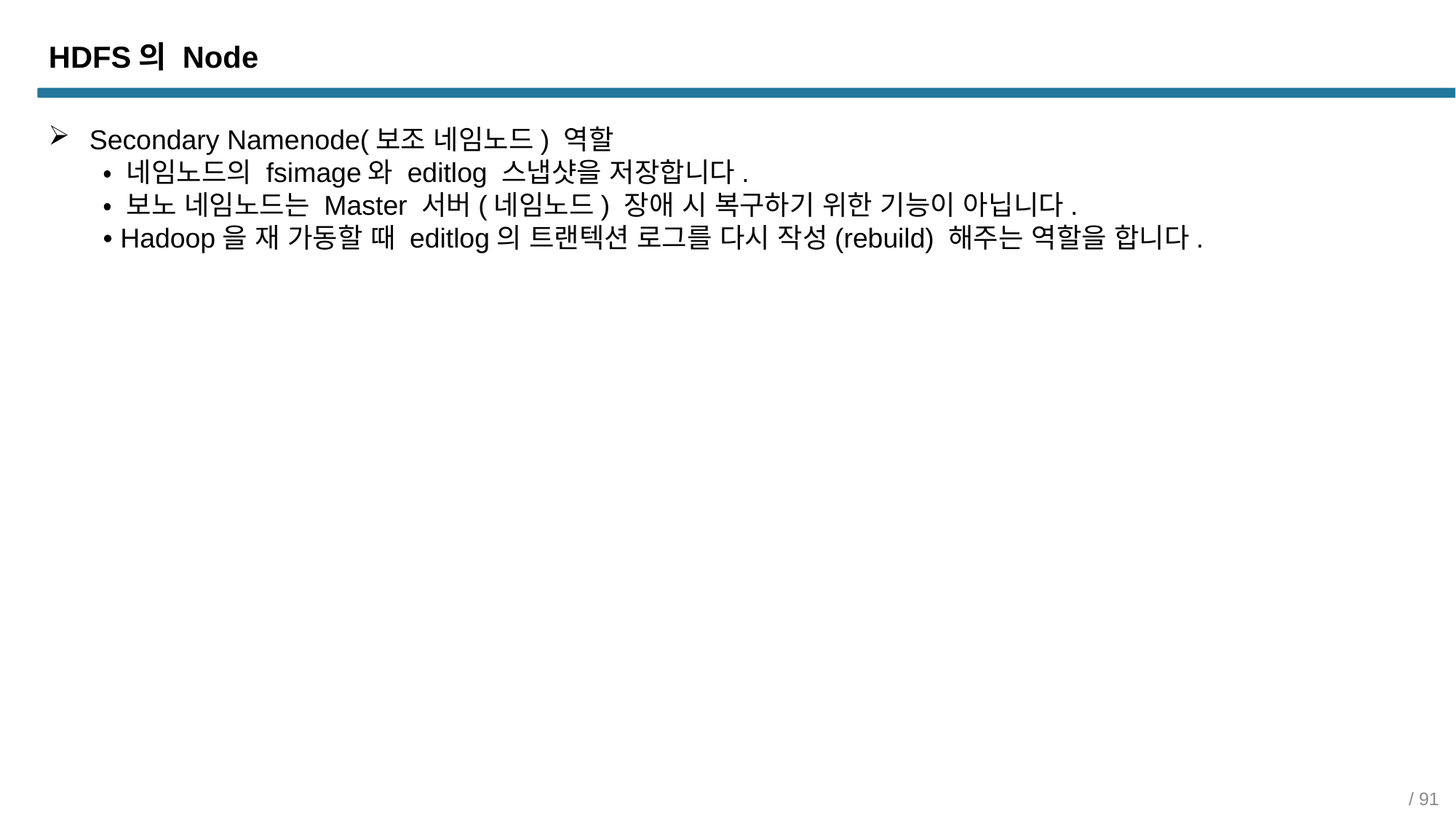

HDFS의 Node
Secondary Namenode(보조 네임노드) 역할
• 네임노드의 fsimage와 editlog 스냅샷을 저장합니다.
• 보노 네임노드는 Master 서버(네임노드) 장애 시 복구하기 위한 기능이 아닙니다.
• Hadoop을 재 가동할 때 editlog의 트랜텍션 로그를 다시 작성(rebuild) 해주는 역할을 합니다.
/ 91